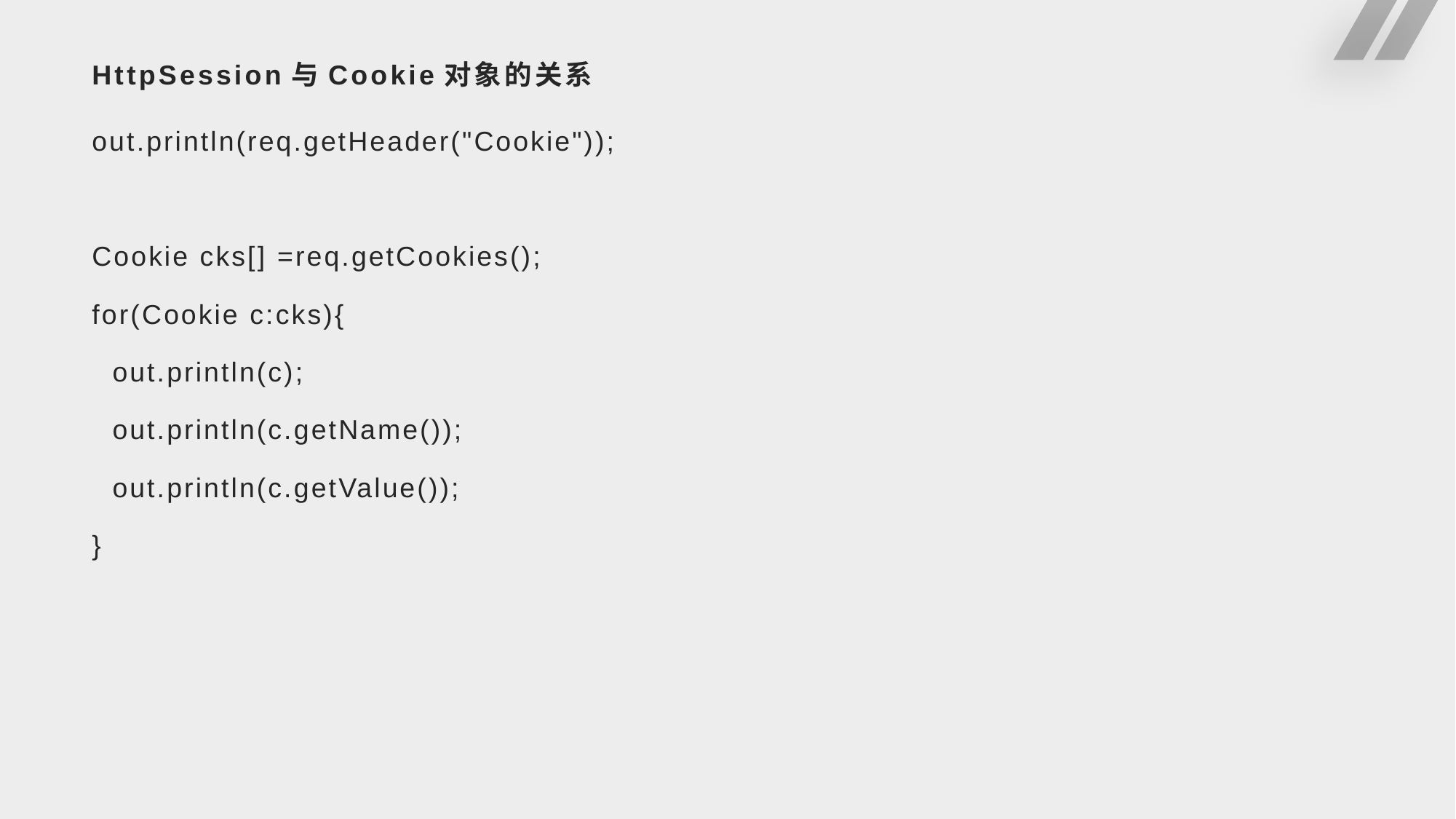

# HttpSession与Cookie对象的关系
out.println(req.getHeader("Cookie"));

Cookie cks[] =req.getCookies();
for(Cookie c:cks){
	out.println(c);
	out.println(c.getName());
	out.println(c.getValue());
}